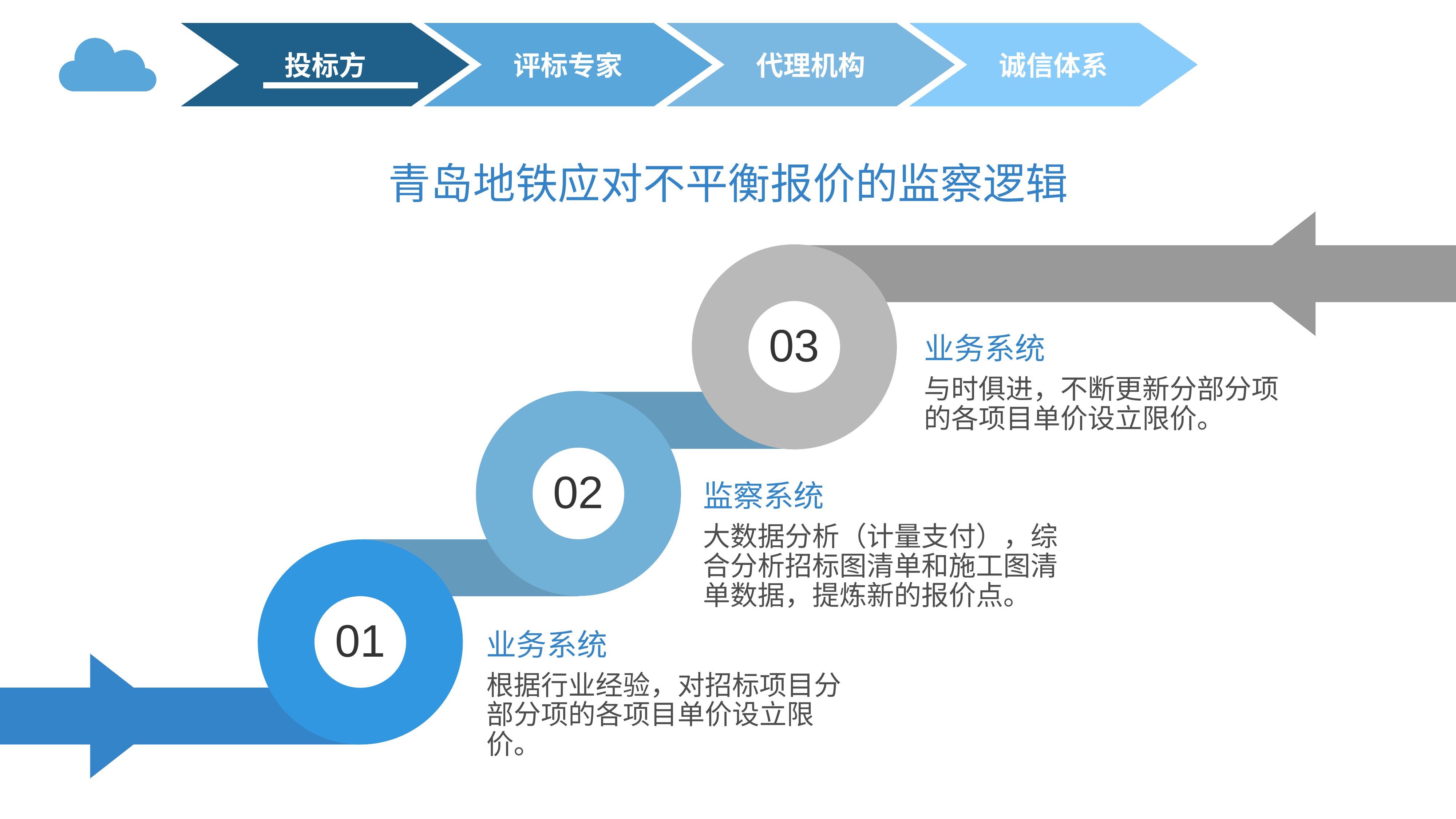

投标方
评标专家
代理机构
诚信体系

青岛地铁应对不平衡报价的监察逻辑

03

业务系统
与时俱进，不断更新分部分项的各项目单价设立限价。

02

监察系统
大数据分析（计量支付），综合分析招标图清单和施工图清单数据，提炼新的报价点。

01
业务系统

根据行业经验，对招标项目分部分项的各项目单价设立限价。

92